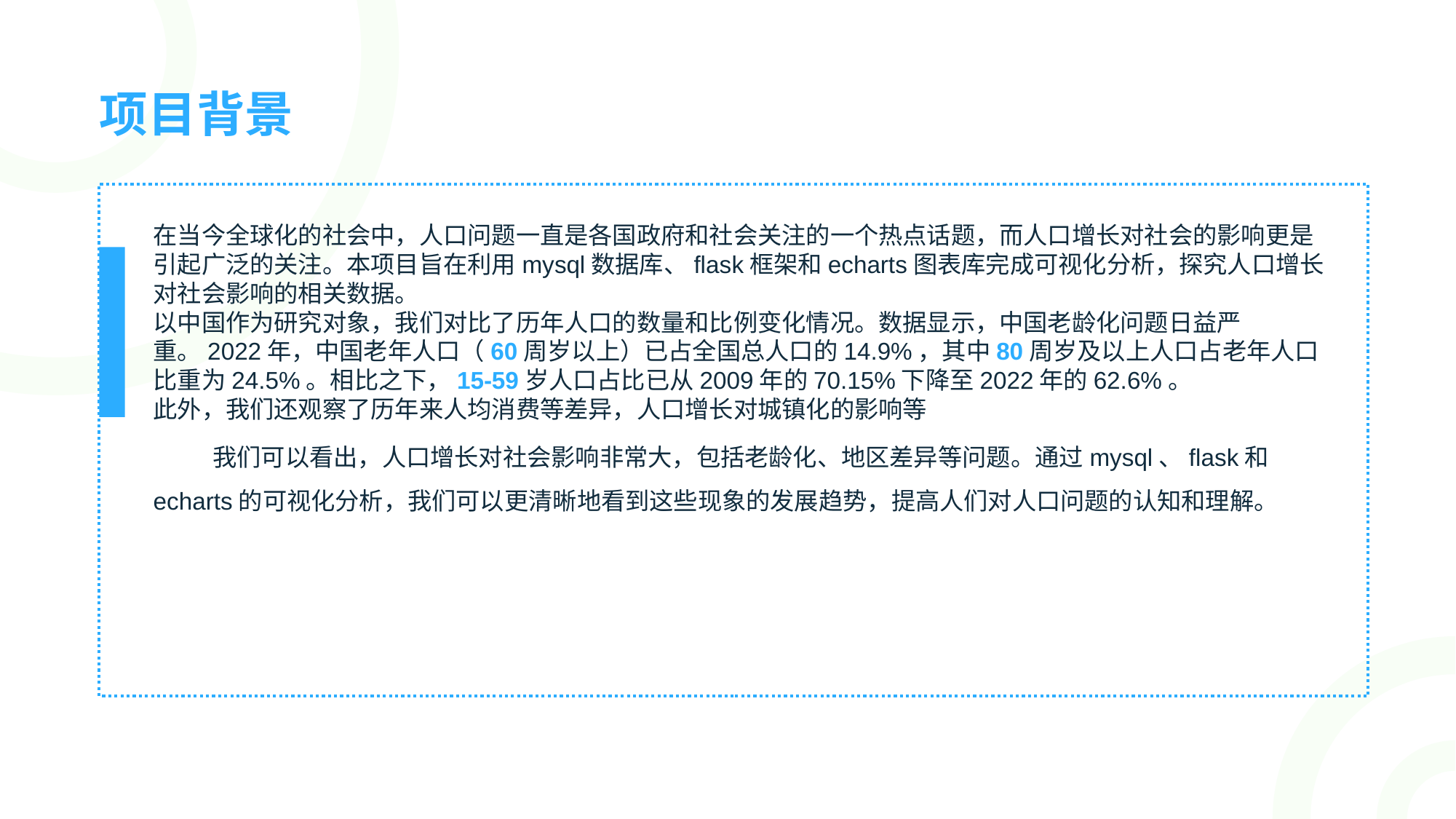

项目背景

在当今全球化的社会中，人口问题一直是各国政府和社会关注的一个热点话题，而人口增长对社会的影响更是引起广泛的关注。本项目旨在利用mysql数据库、flask框架和echarts图表库完成可视化分析，探究人口增长对社会影响的相关数据。
以中国作为研究对象，我们对比了历年人口的数量和比例变化情况。数据显示，中国老龄化问题日益严重。2022年，中国老年人口（60周岁以上）已占全国总人口的14.9%，其中80周岁及以上人口占老年人口比重为24.5%。相比之下，15-59岁人口占比已从2009年的70.15%下降至2022年的62.6%。
此外，我们还观察了历年来人均消费等差异，人口增长对城镇化的影响等
   我们可以看出，人口增长对社会影响非常大，包括老龄化、地区差异等问题。通过mysql、flask和echarts的可视化分析，我们可以更清晰地看到这些现象的发展趋势，提高人们对人口问题的认知和理解。